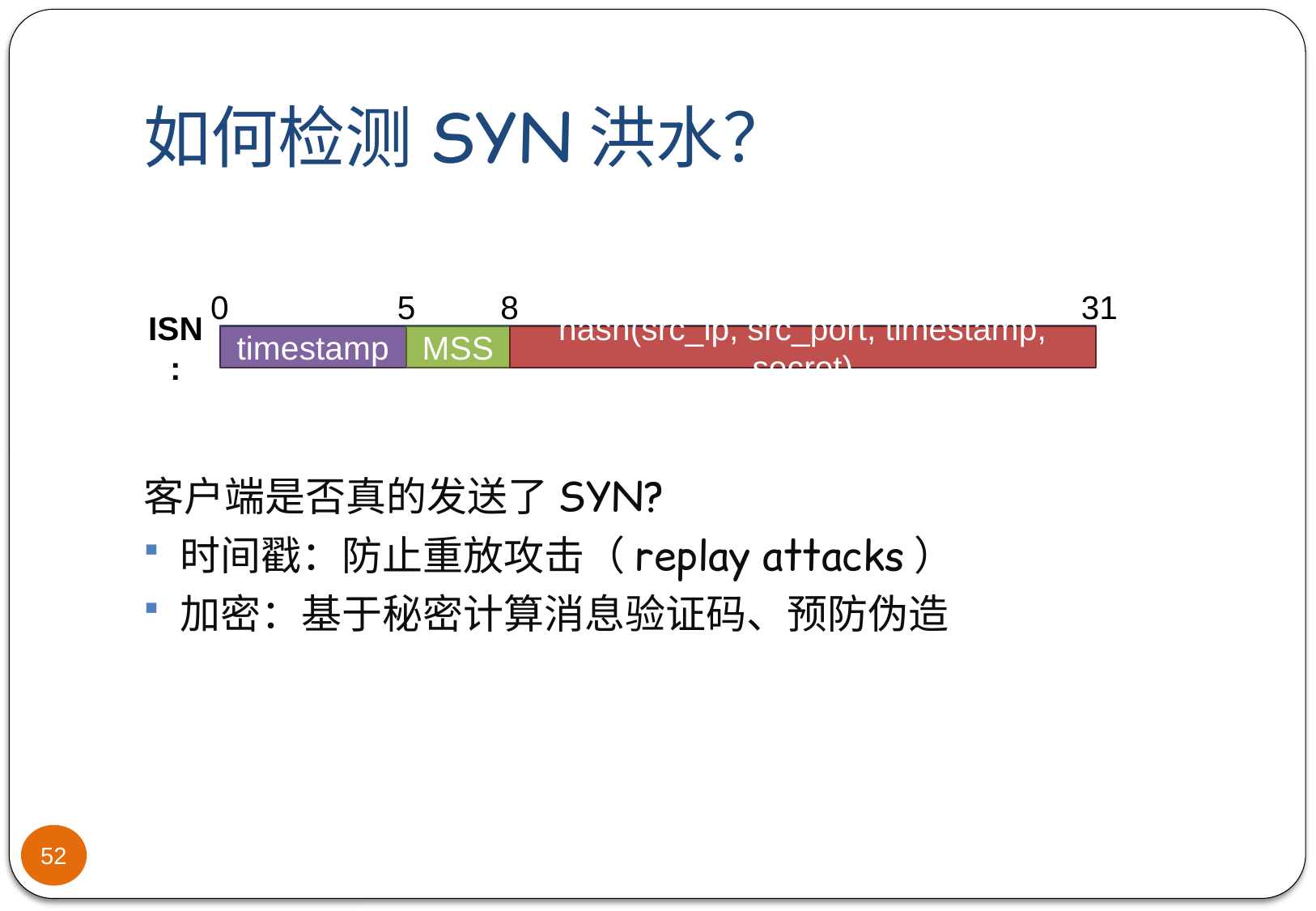

# 如何检测SYN洪水？
0
5
8
31
ISN:
Sequence Number
timestamp
MSS
hash(src_ip, src_port, timestamp, secret)
客户端是否真的发送了SYN?
时间戳：防止重放攻击（replay attacks）
加密：基于秘密计算消息验证码、预防伪造
52